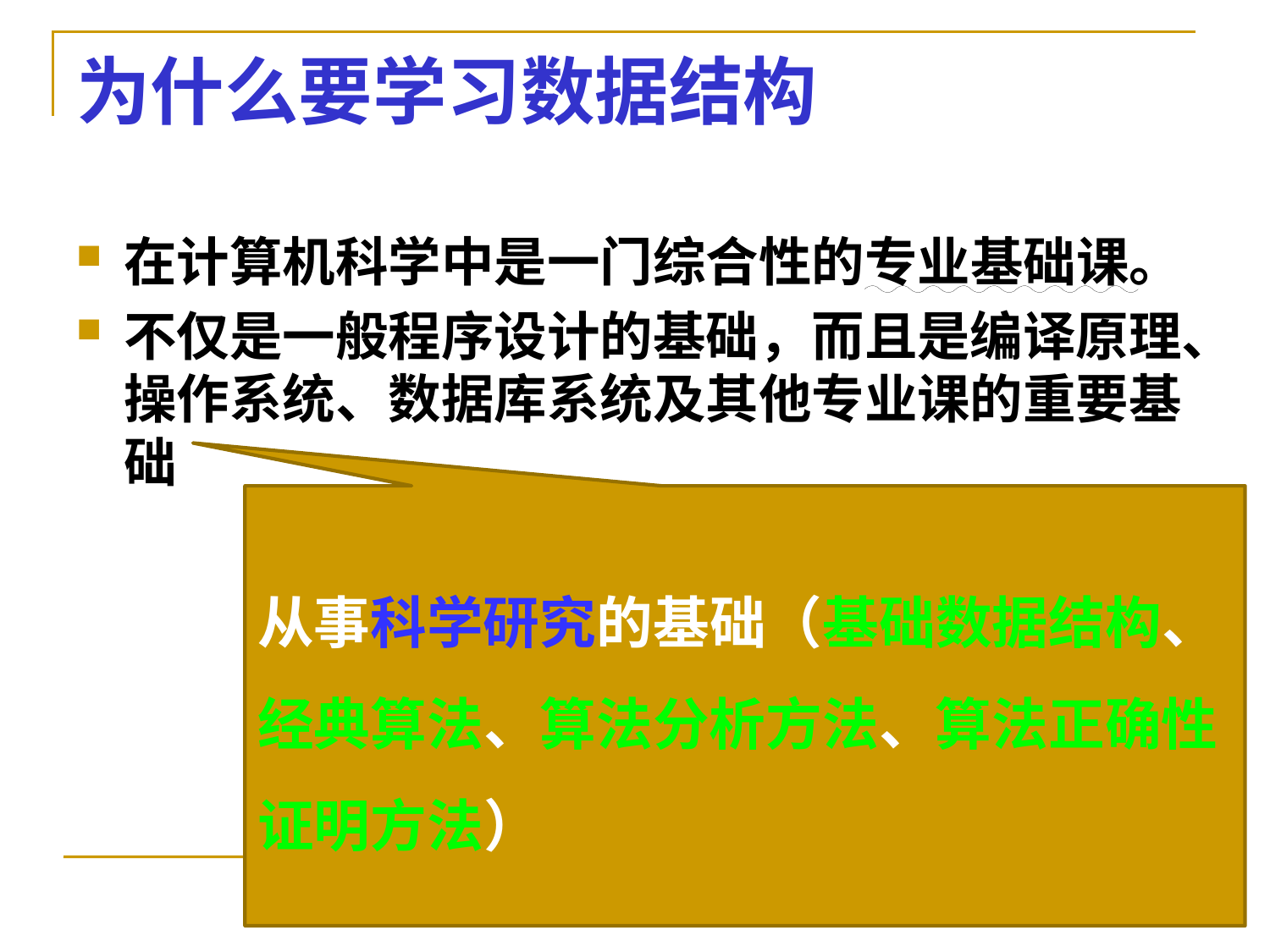

# 为什么要学习数据结构
在计算机科学中是一门综合性的专业基础课。
不仅是一般程序设计的基础，而且是编译原理、操作系统、数据库系统及其他专业课的重要基础
从事科学研究的基础（基础数据结构、经典算法、算法分析方法、算法正确性证明方法）